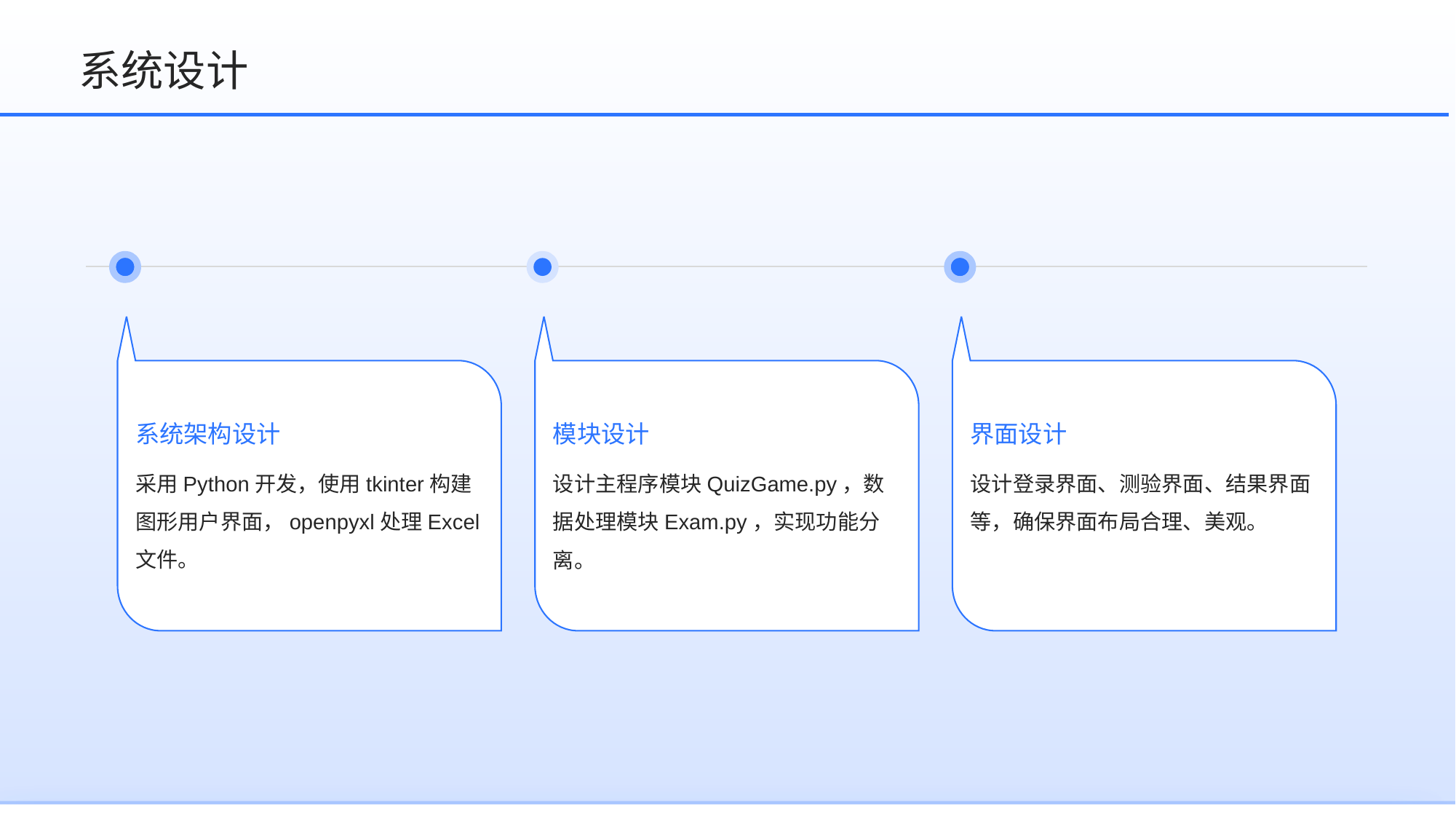

系统设计

系统架构设计
模块设计
界面设计
设计登录界面、测验界面、结果界面等，确保界面布局合理、美观。
采用Python开发，使用tkinter构建图形用户界面，openpyxl处理Excel文件。
设计主程序模块QuizGame.py，数据处理模块Exam.py，实现功能分离。